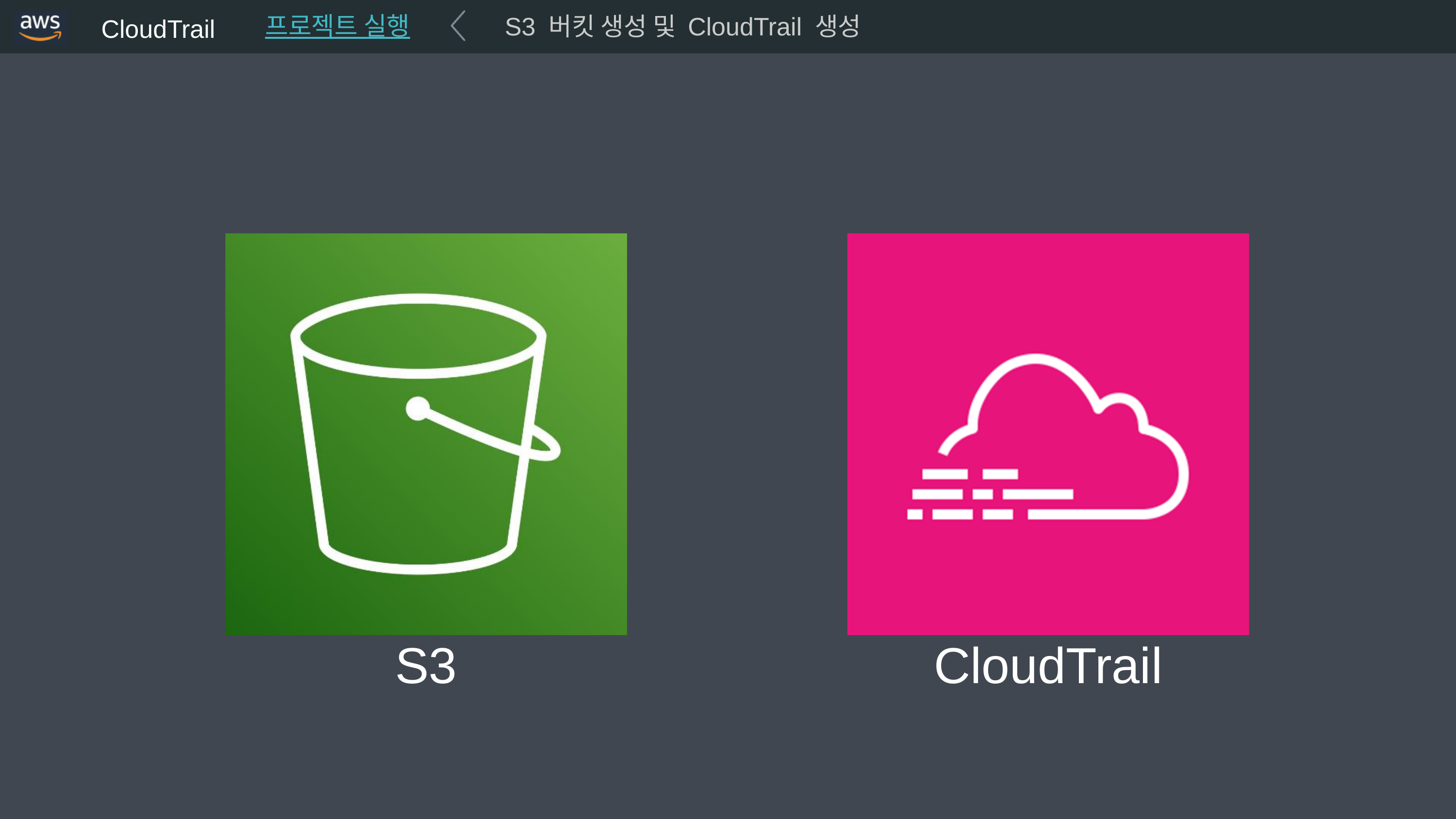

CloudTrail

프로젝트 실행
S3 버킷 생성 및 CloudTrail 생성

S3
CloudTrail